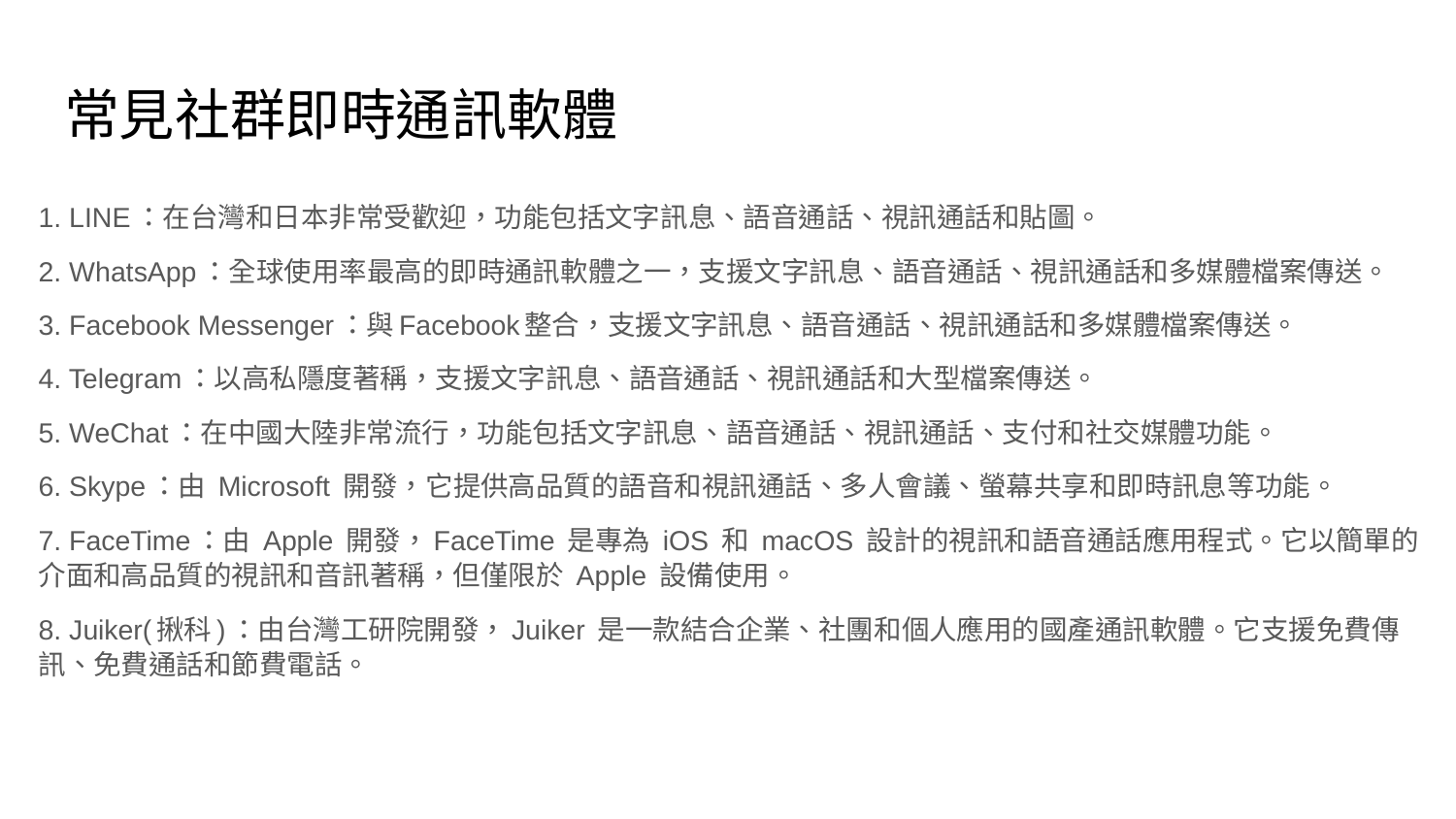

# 常見社群即時通訊軟體
1. LINE：在台灣和日本非常受歡迎，功能包括文字訊息、語音通話、視訊通話和貼圖。
2. WhatsApp：全球使用率最高的即時通訊軟體之一，支援文字訊息、語音通話、視訊通話和多媒體檔案傳送。
3. Facebook Messenger：與Facebook整合，支援文字訊息、語音通話、視訊通話和多媒體檔案傳送。
4. Telegram：以高私隱度著稱，支援文字訊息、語音通話、視訊通話和大型檔案傳送。
5. WeChat：在中國大陸非常流行，功能包括文字訊息、語音通話、視訊通話、支付和社交媒體功能。
6. Skype：由 Microsoft 開發，它提供高品質的語音和視訊通話、多人會議、螢幕共享和即時訊息等功能。
7. FaceTime：由 Apple 開發，FaceTime 是專為 iOS 和 macOS 設計的視訊和語音通話應用程式。它以簡單的介面和高品質的視訊和音訊著稱，但僅限於 Apple 設備使用。
8. Juiker(揪科)：由台灣工研院開發，Juiker 是一款結合企業、社團和個人應用的國產通訊軟體。它支援免費傳訊、免費通話和節費電話。